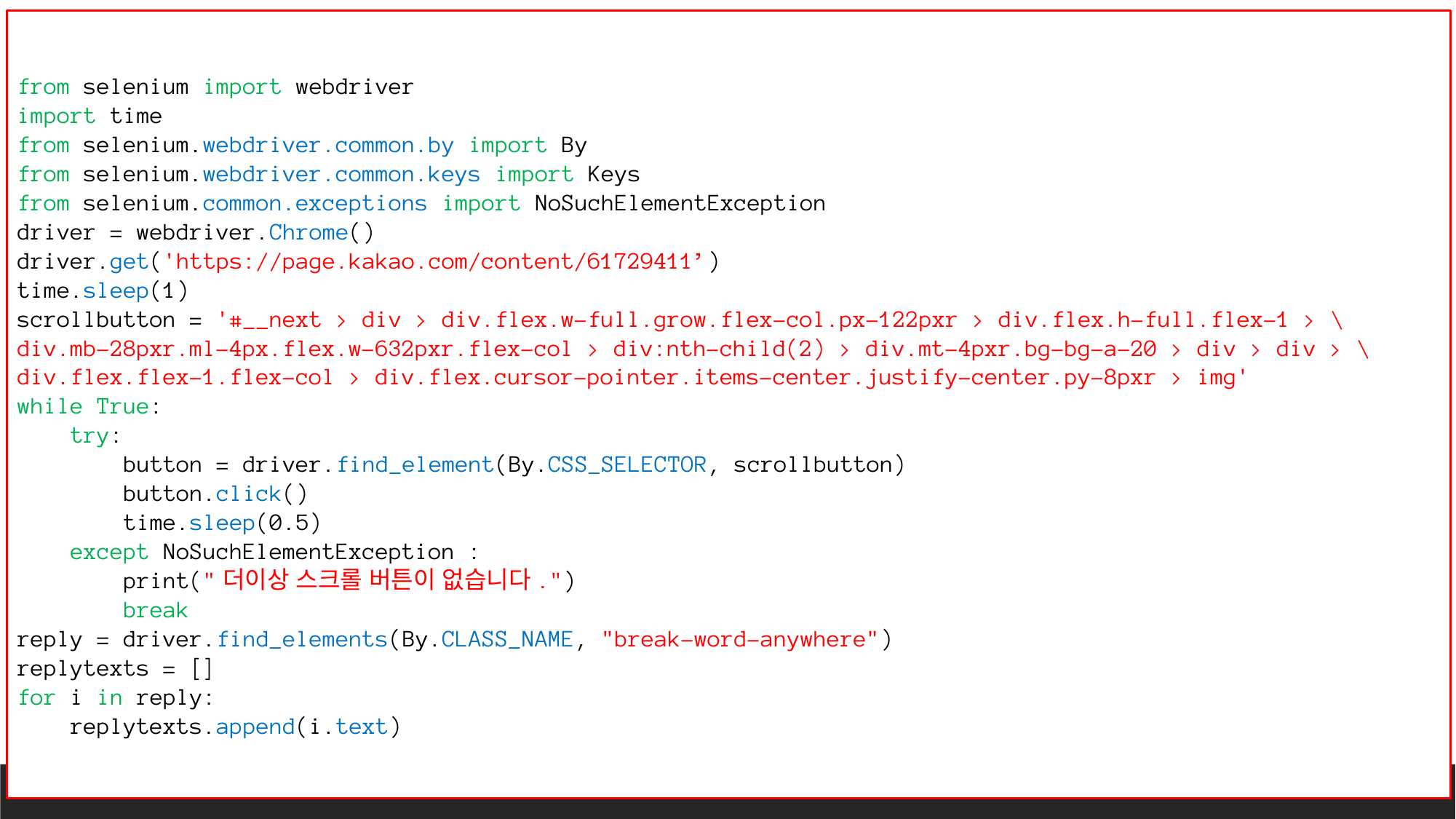

from selenium import webdriver
import time
from selenium.webdriver.common.by import By
from selenium.webdriver.common.keys import Keys
from selenium.common.exceptions import NoSuchElementException
driver = webdriver.Chrome()
driver.get('https://page.kakao.com/content/61729411’)
time.sleep(1)
scrollbutton = '#__next > div > div.flex.w-full.grow.flex-col.px-122pxr > div.flex.h-full.flex-1 > \
div.mb-28pxr.ml-4px.flex.w-632pxr.flex-col > div:nth-child(2) > div.mt-4pxr.bg-bg-a-20 > div > div > \
div.flex.flex-1.flex-col > div.flex.cursor-pointer.items-center.justify-center.py-8pxr > img'
while True:
    try:
        button = driver.find_element(By.CSS_SELECTOR, scrollbutton)
        button.click()
        time.sleep(0.5)
    except NoSuchElementException :
        print("더이상 스크롤 버튼이 없습니다.")
        break
reply = driver.find_elements(By.CLASS_NAME, "break-word-anywhere")
replytexts = []
for i in reply:
    replytexts.append(i.text)
#